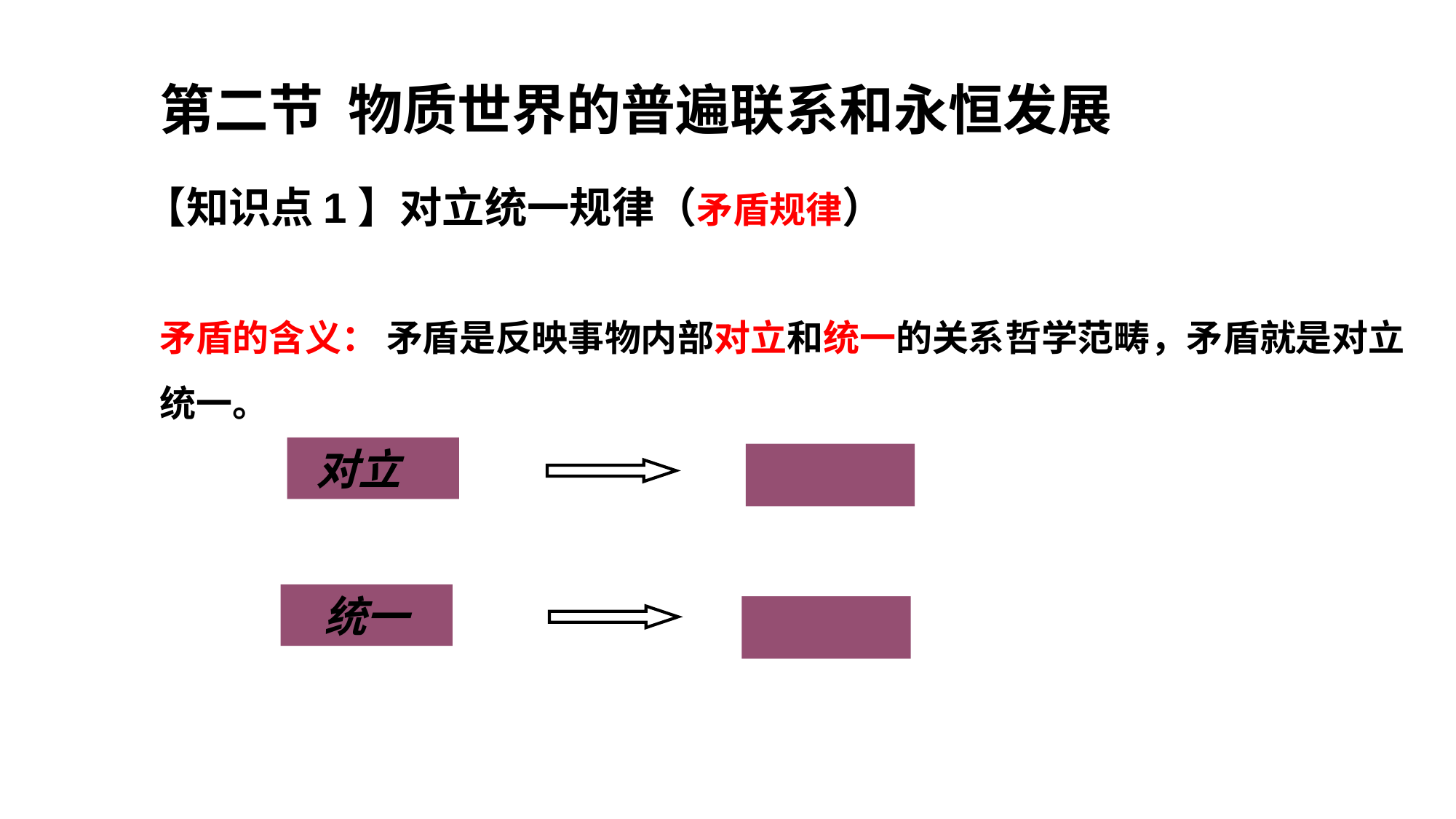

第二节  物质世界的普遍联系和永恒发展
【知识点1】对立统一规律（矛盾规律）
矛盾的含义： 矛盾是反映事物内部对立和统一的关系哲学范畴，矛盾就是对立统一。
对立

第一章
统一